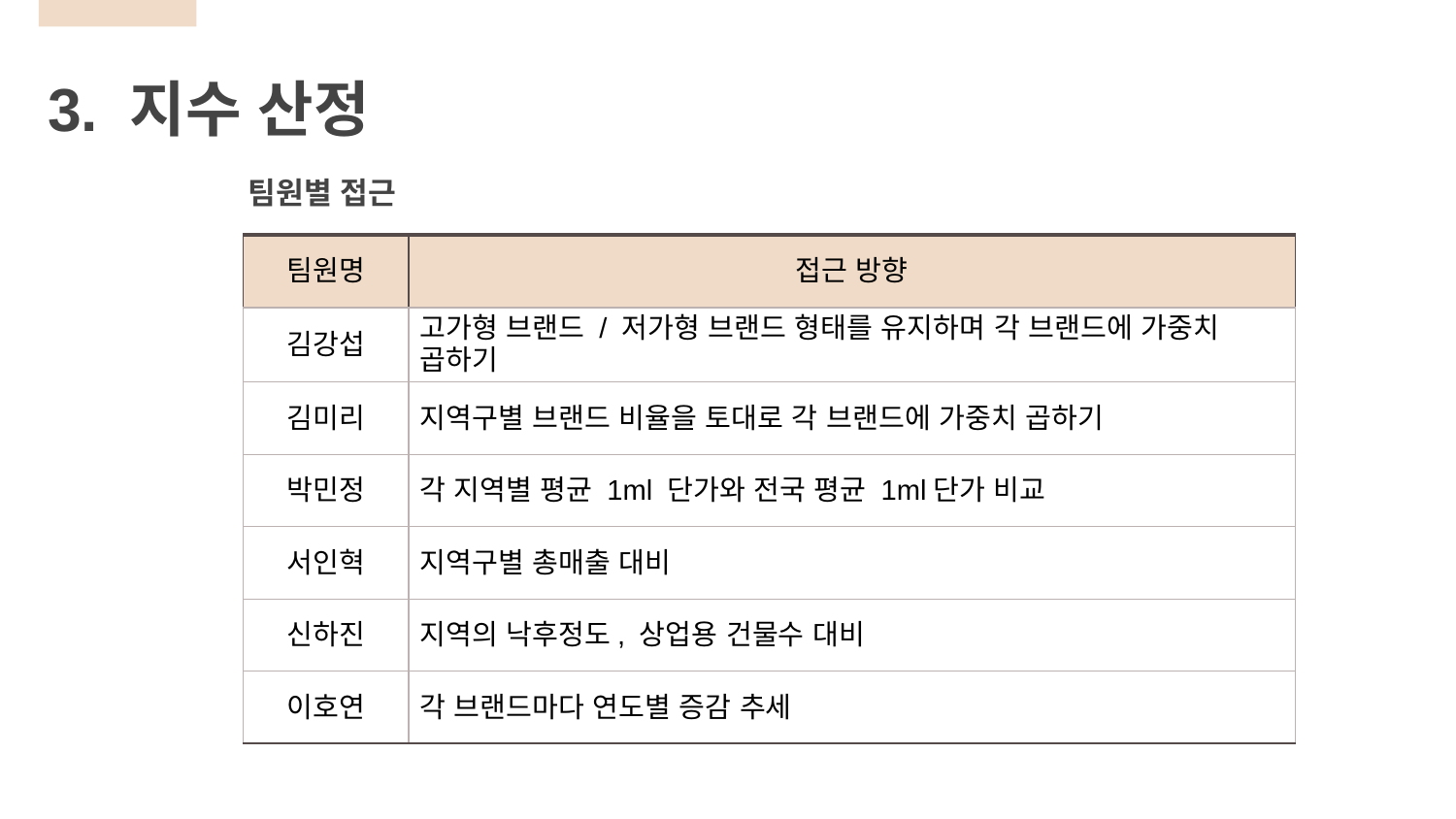

3. 지수 산정
팀원별 접근
| 팀원명 | 접근 방향 |
| --- | --- |
| 김강섭 | 고가형 브랜드 / 저가형 브랜드 형태를 유지하며 각 브랜드에 가중치 곱하기 |
| 김미리 | 지역구별 브랜드 비율을 토대로 각 브랜드에 가중치 곱하기 |
| 박민정 | 각 지역별 평균 1ml 단가와 전국 평균 1ml단가 비교 |
| 서인혁 | 지역구별 총매출 대비 |
| 신하진 | 지역의 낙후정도, 상업용 건물수 대비 |
| 이호연 | 각 브랜드마다 연도별 증감 추세 |